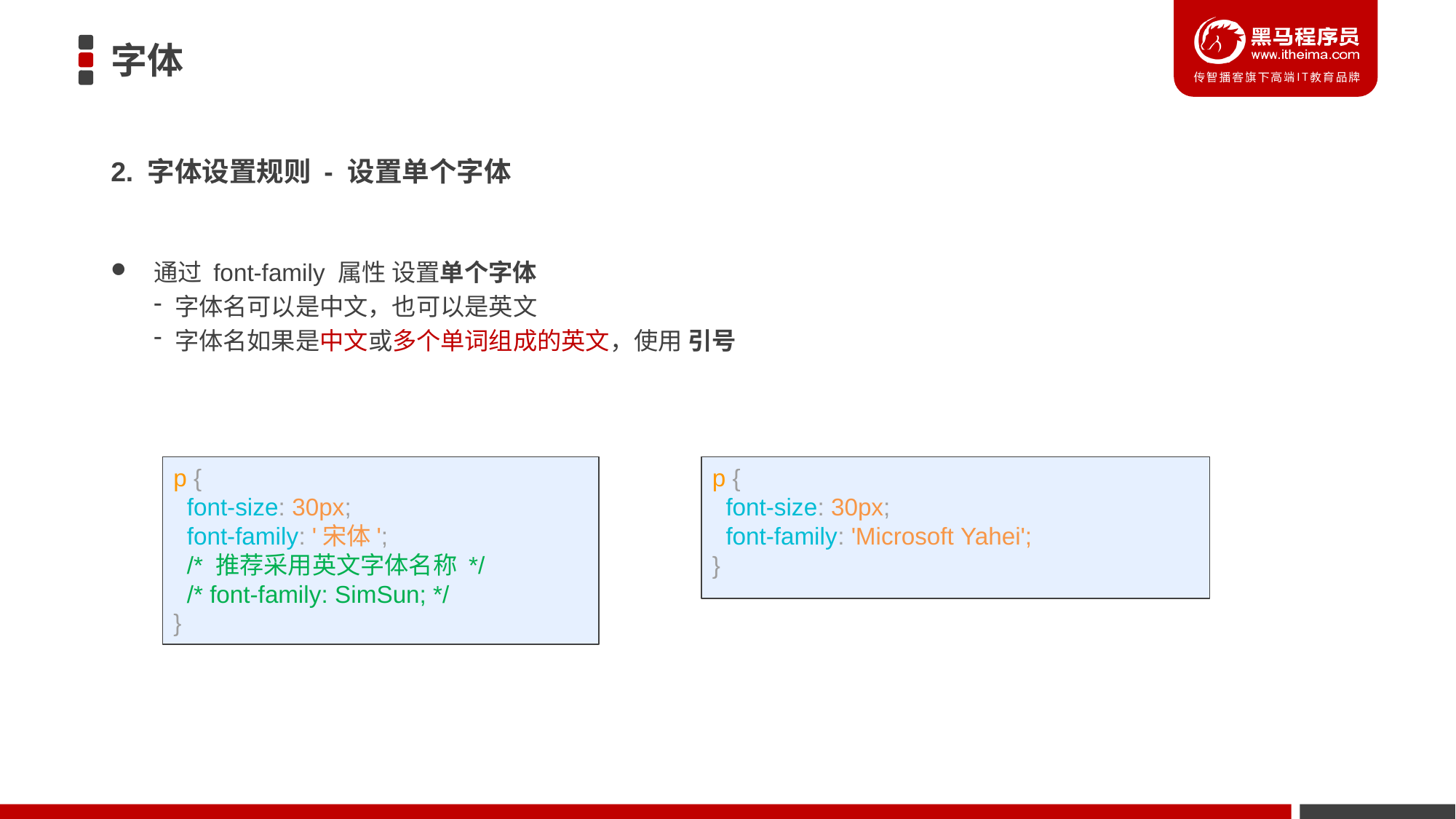

# 字体
2. 字体设置规则 - 设置单个字体
通过 font-family 属性 设置单个字体
字体名可以是中文，也可以是英文
字体名如果是中文或多个单词组成的英文，使用 引号
p {
  font-size: 30px;
  font-family: '宋体';
  /* 推荐采用英文字体名称 */
  /* font-family: SimSun; */
}

p {
  font-size: 30px;
  font-family: 'Microsoft Yahei';
}